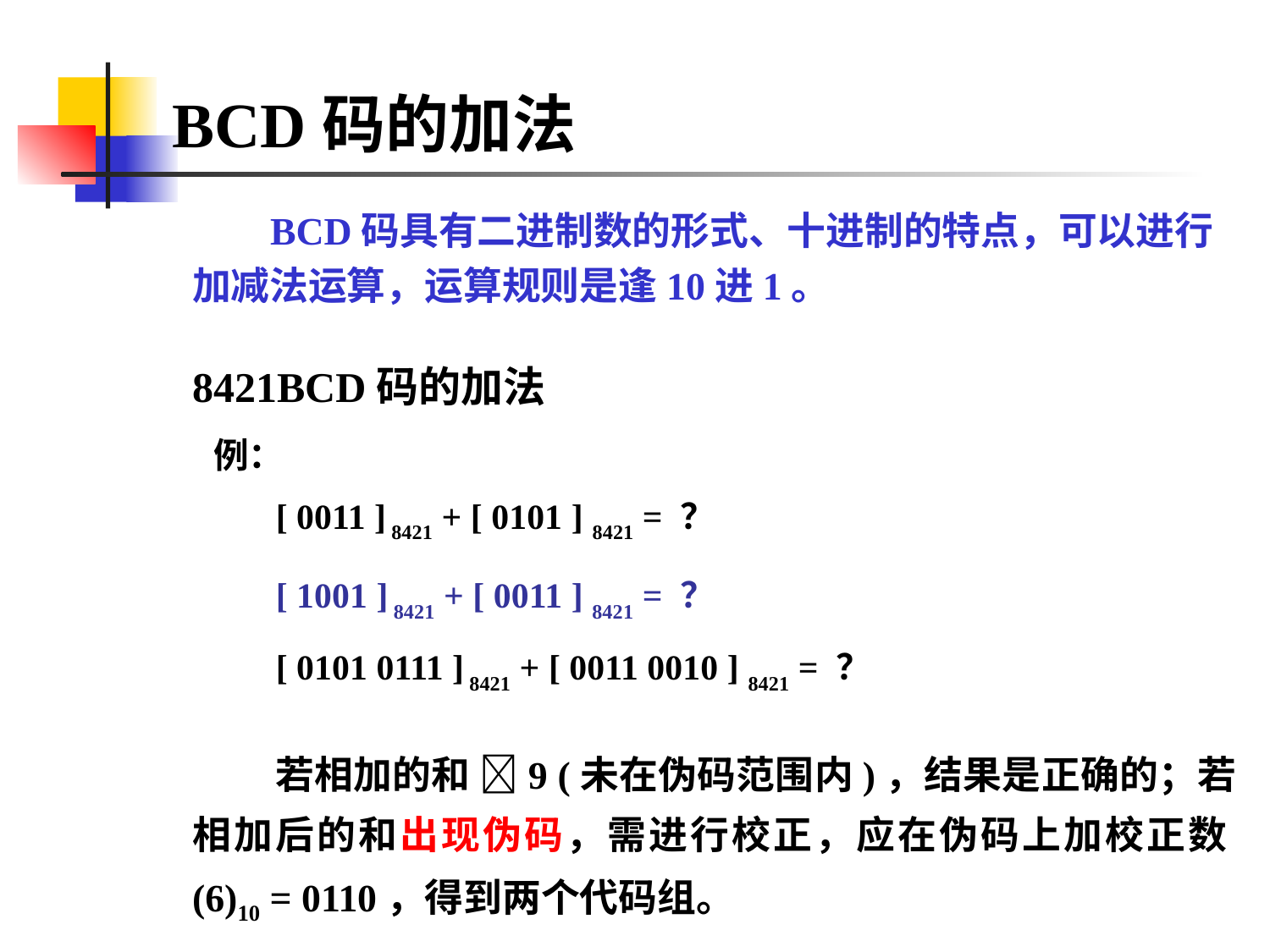

# BCD码的加法
        BCD码具有二进制数的形式、十进制的特点，可以进行加减法运算，运算规则是逢10进1。
8421BCD码的加法
例：
       [ 0011 ] 8421 + [ 0101 ] 8421 = ？
       [ 1001 ] 8421 + [ 0011 ] 8421 = ？
       [ 0101 0111 ] 8421 + [ 0011 0010 ] 8421 = ？
        若相加的和 ≤9 (未在伪码范围内)，结果是正确的；若相加后的和出现伪码，需进行校正，应在伪码上加校正数(6)10 = 0110，得到两个代码组。